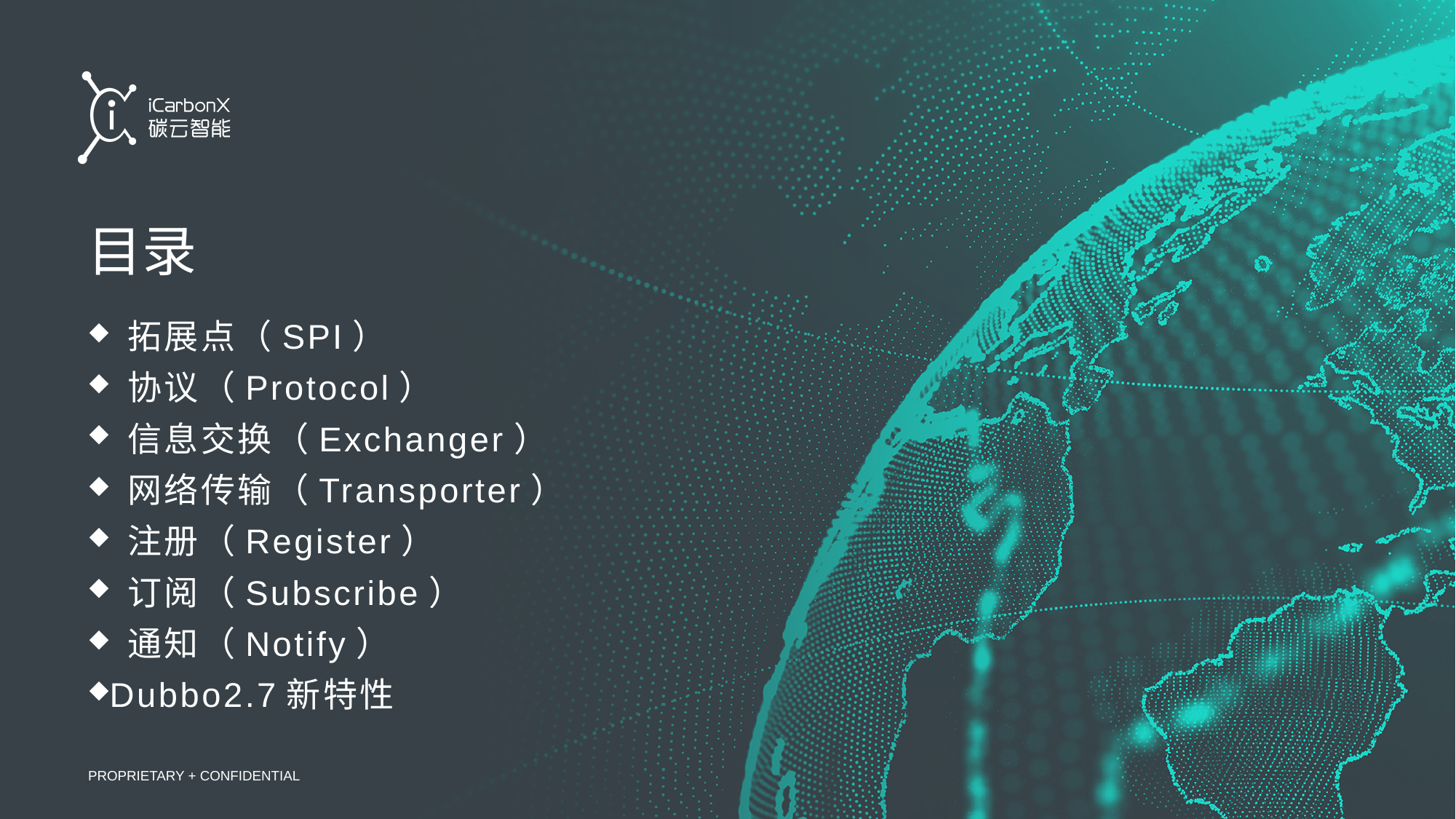

# 目录
 拓展点（SPI）
 协议（Protocol）
 信息交换（Exchanger）
 网络传输（Transporter）
 注册（Register）
 订阅（Subscribe）
 通知（Notify）
Dubbo2.7新特性